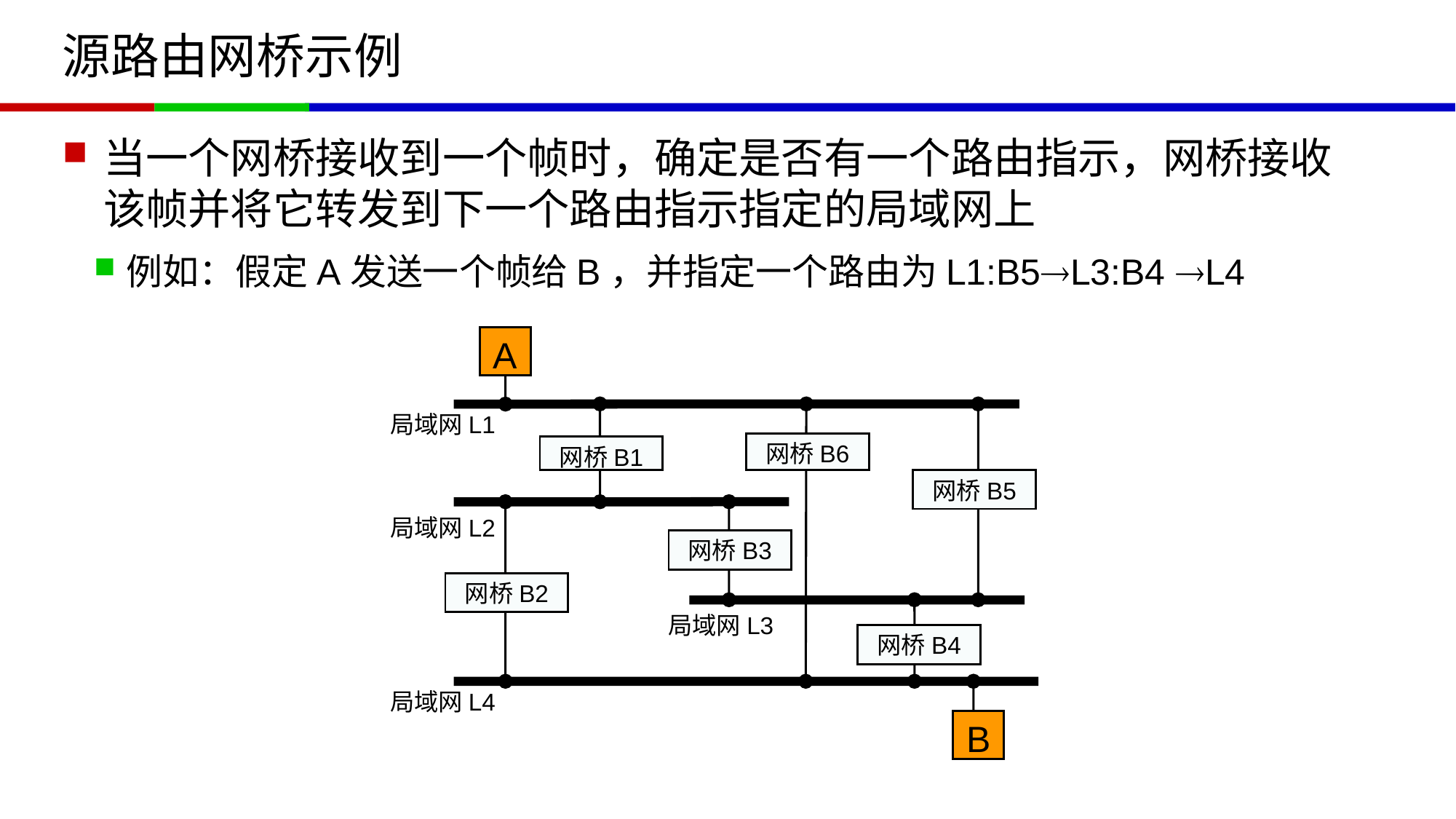

# 源路由网桥示例
当一个网桥接收到一个帧时，确定是否有一个路由指示，网桥接收该帧并将它转发到下一个路由指示指定的局域网上
例如：假定A发送一个帧给B，并指定一个路由为L1:B5→L3:B4 →L4

A

局域网L1

网桥B6
网桥B1
网桥B5

局域网L2
网桥B3
网桥B2

局域网L3
网桥B4

局域网L4
B
211